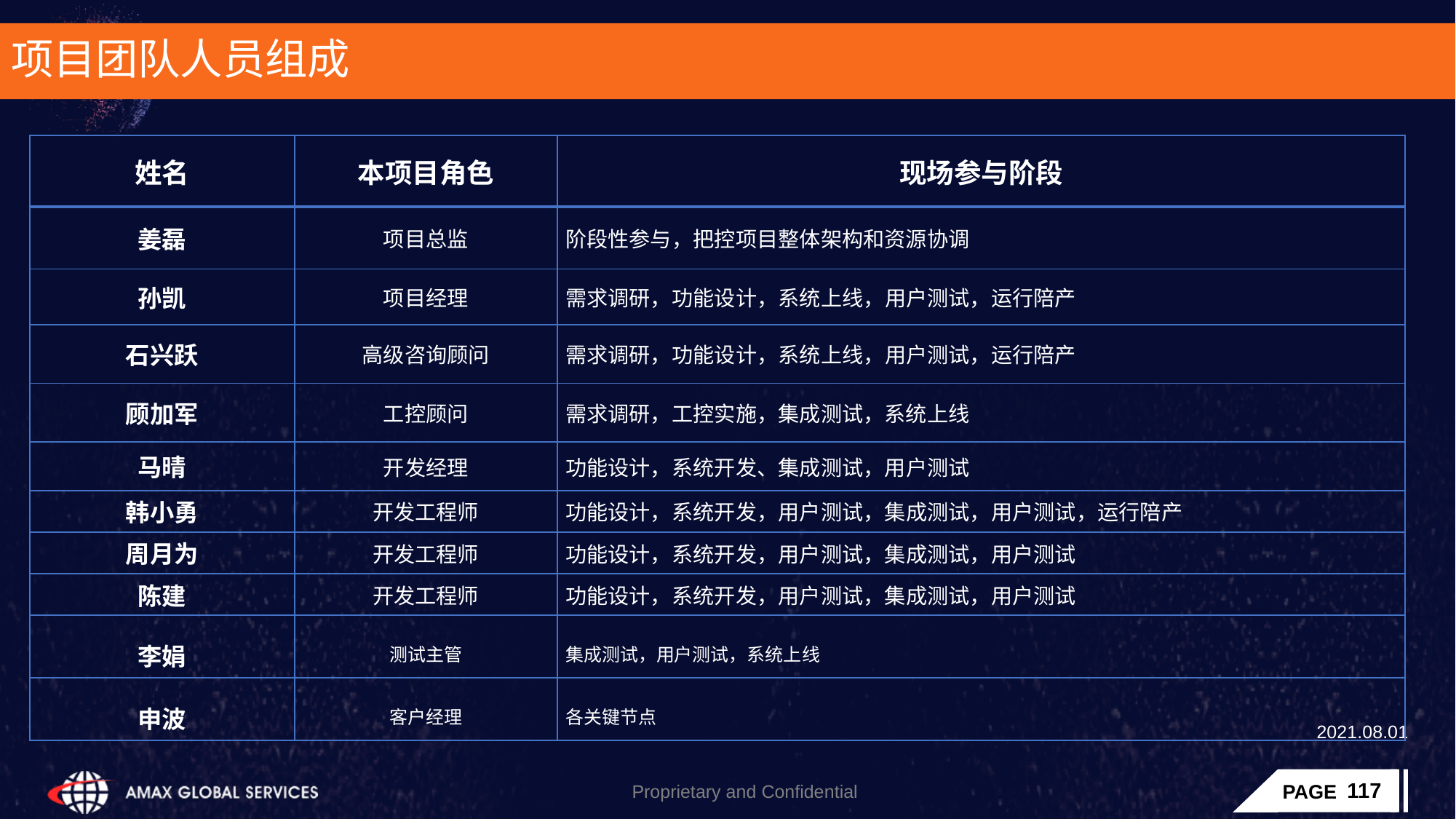

# 项目团队人员组成
| 姓名 | 本项目角色 | 现场参与阶段 |
| --- | --- | --- |
| 姜磊 | 项目总监 | 阶段性参与，把控项目整体架构和资源协调 |
| 孙凯 | 项目经理 | 需求调研，功能设计，系统上线，用户测试，运行陪产 |
| 石兴跃 | 高级咨询顾问 | 需求调研，功能设计，系统上线，用户测试，运行陪产 |
| 顾加军 | 工控顾问 | 需求调研，工控实施，集成测试，系统上线 |
| 马晴 | 开发经理 | 功能设计，系统开发、集成测试，用户测试 |
| 韩小勇 | 开发工程师 | 功能设计，系统开发，用户测试，集成测试，用户测试，运行陪产 |
| 周月为 | 开发工程师 | 功能设计，系统开发，用户测试，集成测试，用户测试 |
| 陈建 | 开发工程师 | 功能设计，系统开发，用户测试，集成测试，用户测试 |
| 李娟 | 测试主管 | 集成测试，用户测试，系统上线 |
| 申波 | 客户经理 | 各关键节点 |
2021.08.01